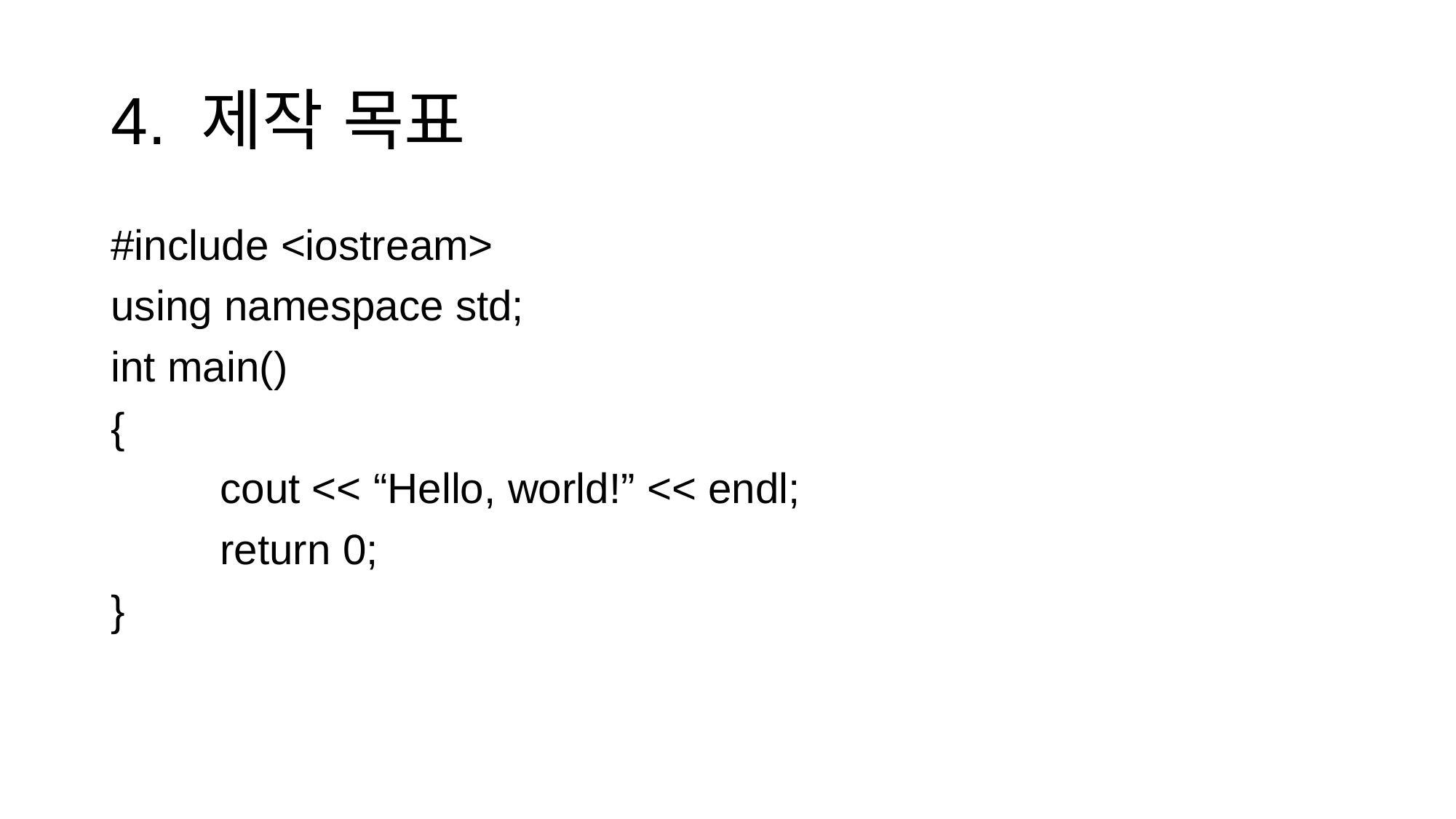

# 4. 제작 목표
#include <iostream>
using namespace std;
int main()
{
	cout << “Hello, world!” << endl;
	return 0;
}